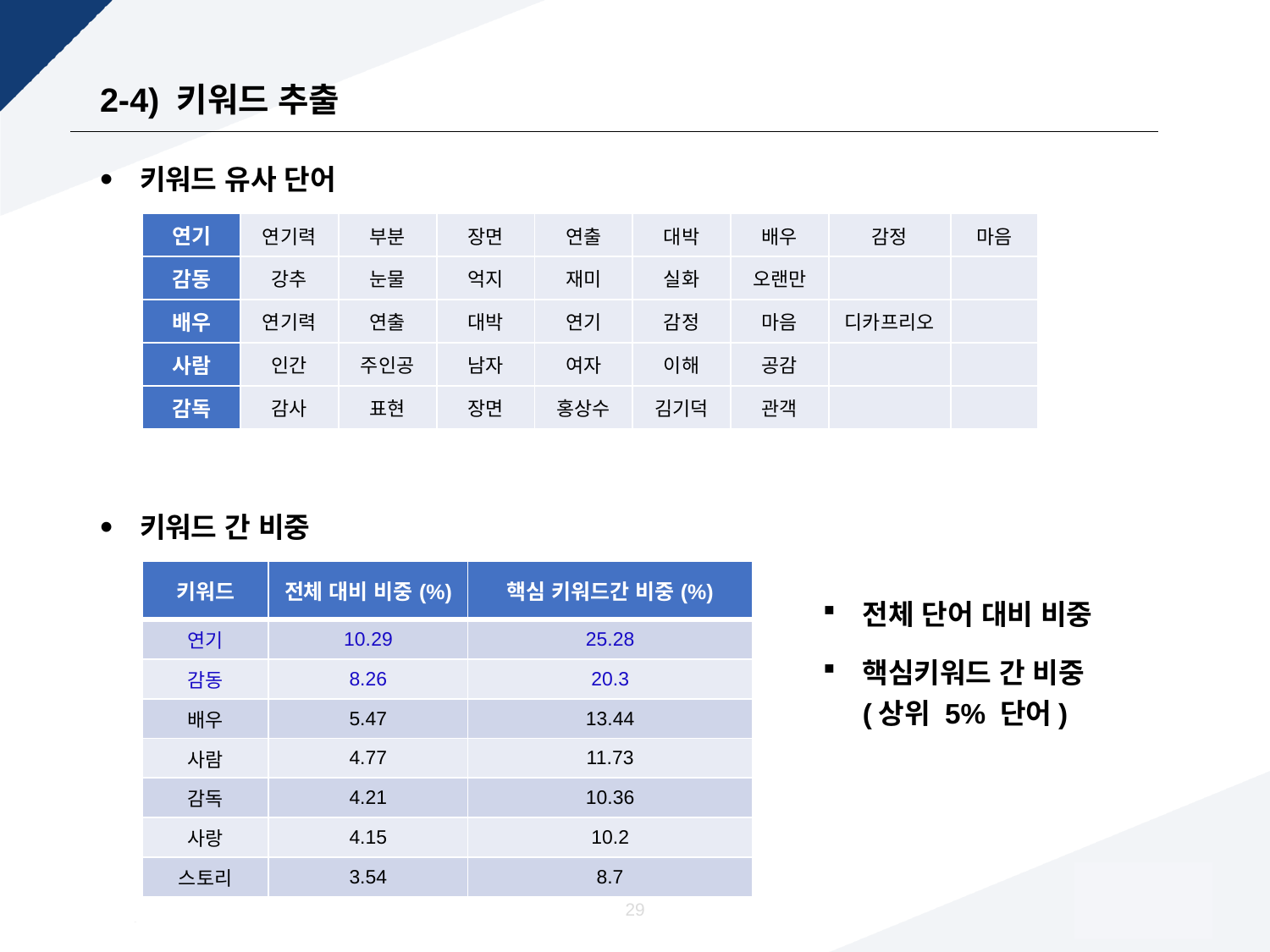

# 2-4) 키워드 추출
키워드 유사 단어
| 연기 | 연기력 | 부분 | 장면 | 연출 | 대박 | 배우 | 감정 | 마음 |
| --- | --- | --- | --- | --- | --- | --- | --- | --- |
| 감동 | 강추 | 눈물 | 억지 | 재미 | 실화 | 오랜만 |  |  |
| 배우 | 연기력 | 연출 | 대박 | 연기 | 감정 | 마음 | 디카프리오 |  |
| 사람 | 인간 | 주인공 | 남자 | 여자 | 이해 | 공감 |  |  |
| 감독 | 감사 | 표현 | 장면 | 홍상수 | 김기덕 | 관객 |  |  |
키워드 간 비중
| 키워드 | 전체 대비 비중(%) | 핵심 키워드간 비중(%) |
| --- | --- | --- |
| 연기 | 10.29 | 25.28 |
| 감동 | 8.26 | 20.3 |
| 배우 | 5.47 | 13.44 |
| 사람 | 4.77 | 11.73 |
| 감독 | 4.21 | 10.36 |
| 사랑 | 4.15 | 10.2 |
| 스토리 | 3.54 | 8.7 |
전체 단어 대비 비중
핵심키워드 간 비중
(상위 5% 단어)